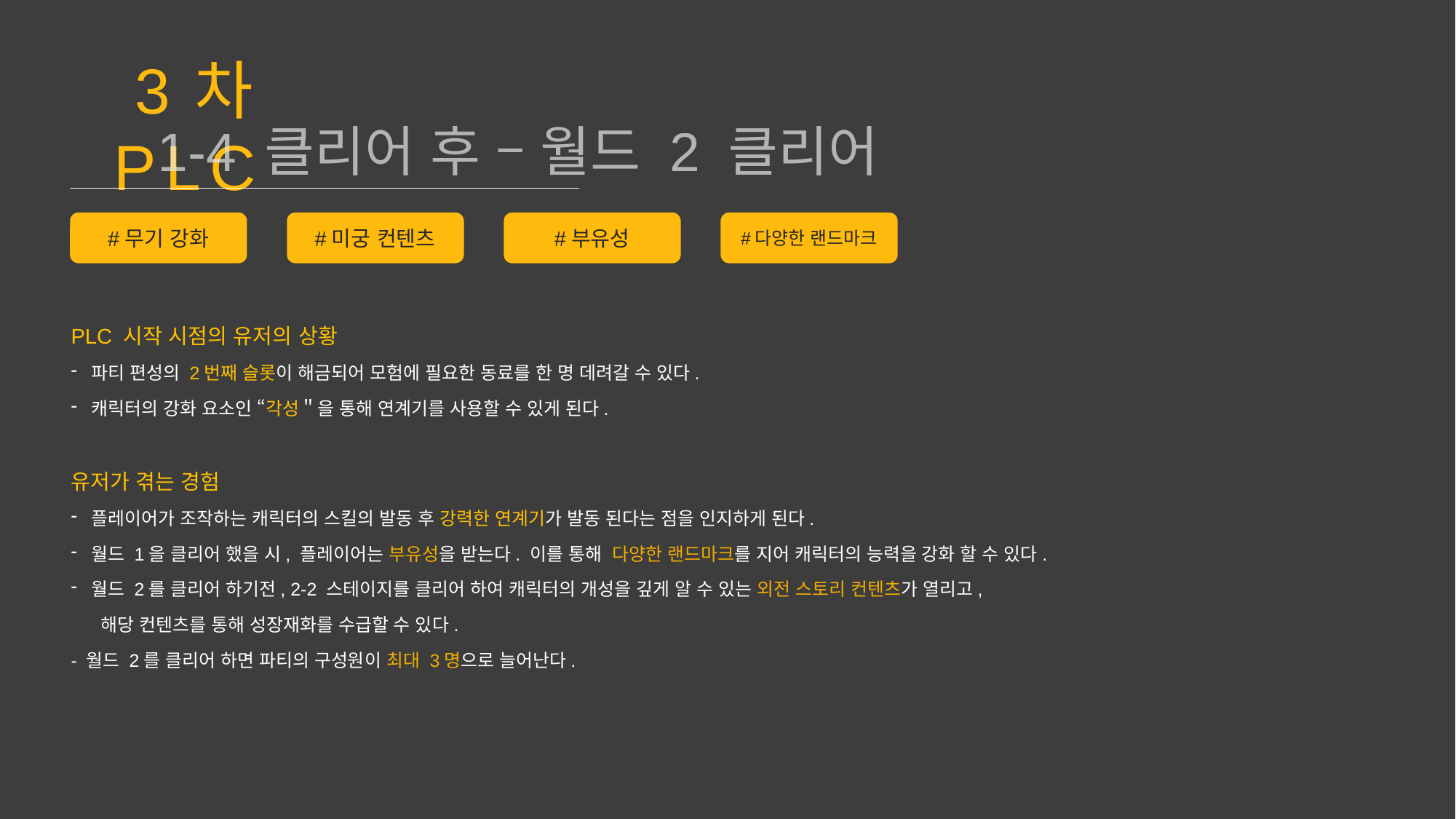

3차 PLC
1-4 클리어 후 – 월드 2 클리어
#무기 강화
#미궁 컨텐츠
#부유성
#다양한 랜드마크
PLC 시작 시점의 유저의 상황
파티 편성의 2번째 슬롯이 해금되어 모험에 필요한 동료를 한 명 데려갈 수 있다.
캐릭터의 강화 요소인 “각성＂을 통해 연계기를 사용할 수 있게 된다.

유저가 겪는 경험
플레이어가 조작하는 캐릭터의 스킬의 발동 후 강력한 연계기가 발동 된다는 점을 인지하게 된다.
월드 1을 클리어 했을 시, 플레이어는 부유성을 받는다. 이를 통해  다양한 랜드마크를 지어 캐릭터의 능력을 강화 할 수 있다.
월드 2를 클리어 하기전, 2-2 스테이지를 클리어 하여 캐릭터의 개성을 깊게 알 수 있는 외전 스토리 컨텐츠가 열리고,
     해당 컨텐츠를 통해 성장재화를 수급할 수 있다.
- 월드 2를 클리어 하면 파티의 구성원이 최대 3명으로 늘어난다.